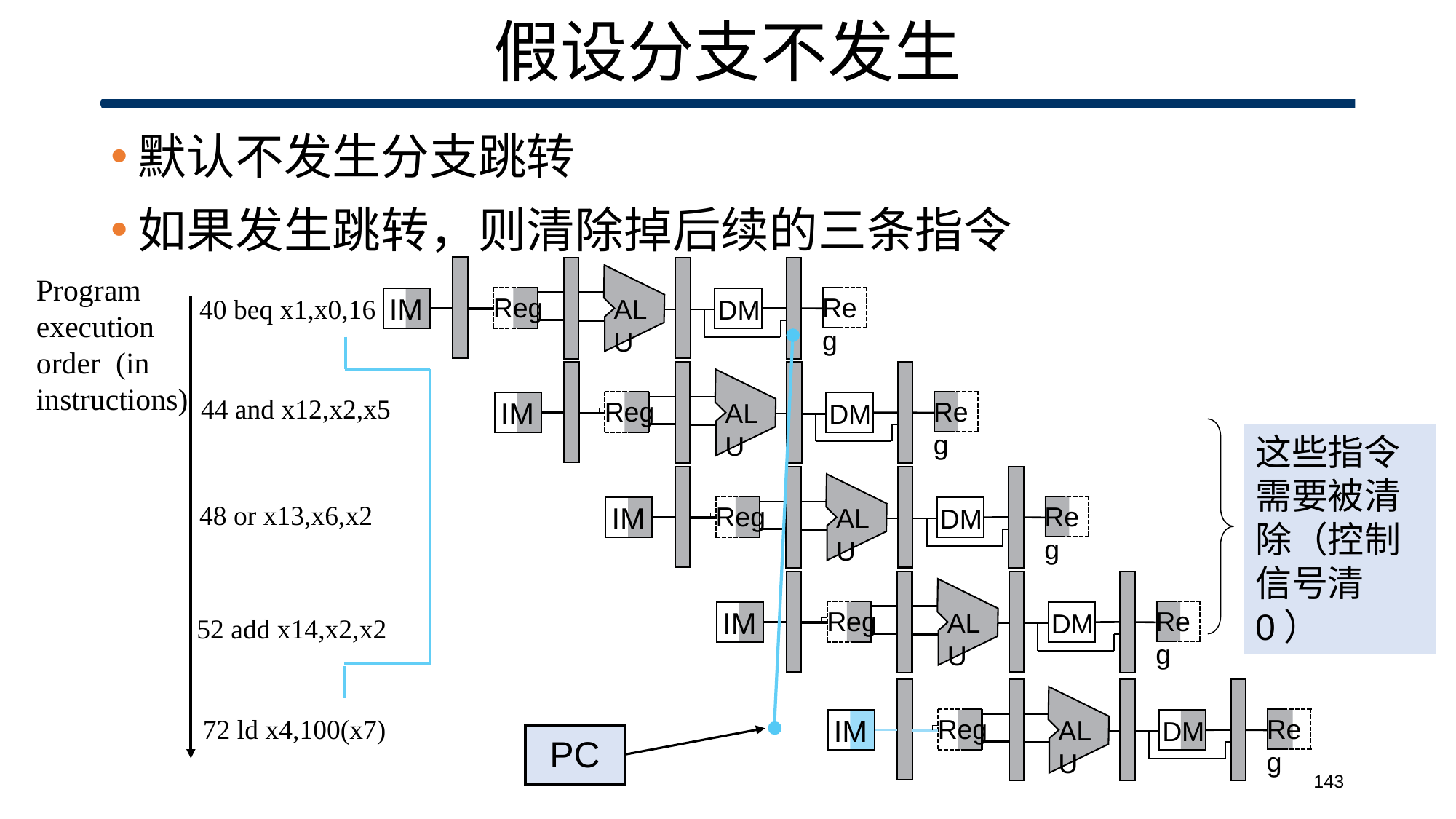

# 假设分支不发生
默认不发生分支跳转
如果发生跳转，则清除掉后续的三条指令

IM
Reg
Reg
ALU
DM
Program execution
order  (in
instructions)
40 beq x1,x0,16
44 and x12,x2,x5
48 or x13,x6,x2
52 add x14,x2,x2
72 ld x4,100(x7)

IM
Reg
Reg
ALU
DM

这些指令
需要被清除（控制信号清0）

IM
Reg
Reg
ALU
DM

IM
Reg
Reg
ALU
DM

IM
Reg
Reg
ALU
DM

PC
143